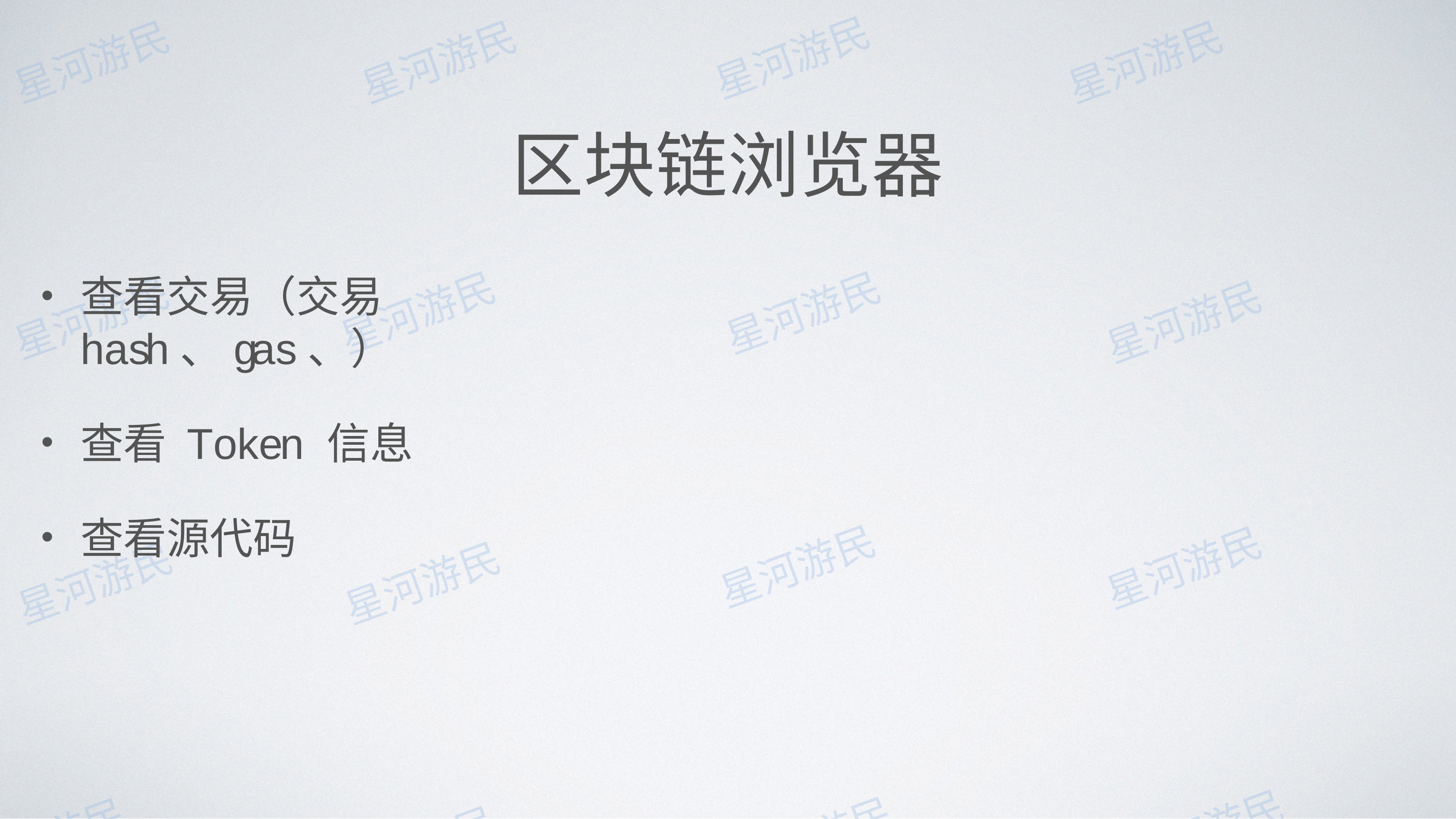

# 区块链浏览器
查看交易（交易hash、gas、）

查看 Token 信息

查看源代码